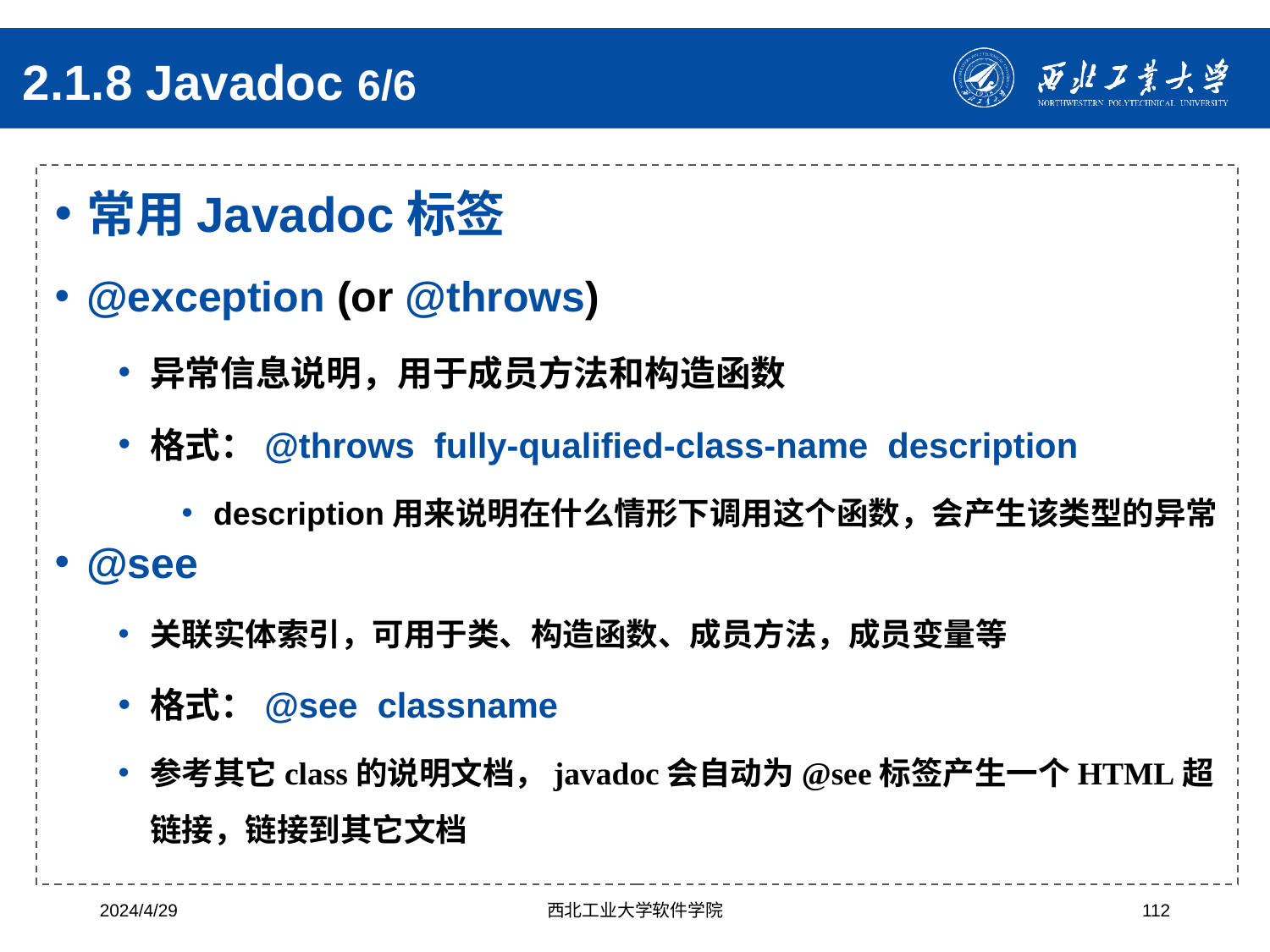

# 2.1.8 Javadoc 6/6
常用Javadoc标签
@exception (or @throws)
异常信息说明，用于成员方法和构造函数
格式：@throws  fully-qualified-class-name  description
description用来说明在什么情形下调用这个函数，会产生该类型的异常
@see
关联实体索引，可用于类、构造函数、成员方法，成员变量等
格式：@see  classname
参考其它class的说明文档，javadoc会自动为@see标签产生一个HTML超链接，链接到其它文档

2024/4/29
西北工业大学软件学院
112